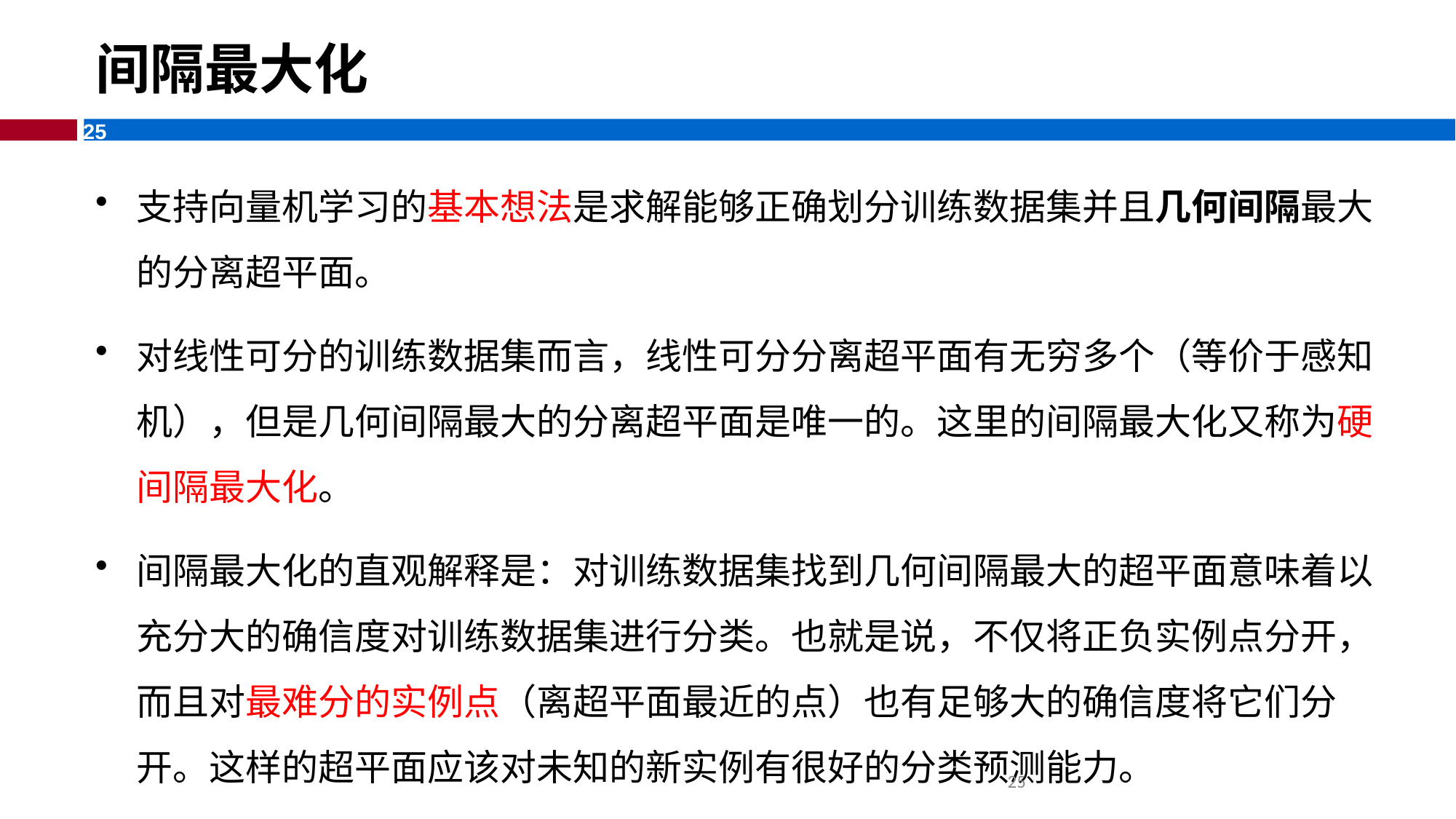

# 间隔最大化
支持向量机学习的基本想法是求解能够正确划分训练数据集并且几何间隔最大的分离超平面。
对线性可分的训练数据集而言，线性可分分离超平面有无穷多个（等价于感知机），但是几何间隔最大的分离超平面是唯一的。这里的间隔最大化又称为硬间隔最大化。
间隔最大化的直观解释是：对训练数据集找到几何间隔最大的超平面意味着以充分大的确信度对训练数据集进行分类。也就是说，不仅将正负实例点分开，而且对最难分的实例点（离超平面最近的点）也有足够大的确信度将它们分开。这样的超平面应该对未知的新实例有很好的分类预测能力。
25